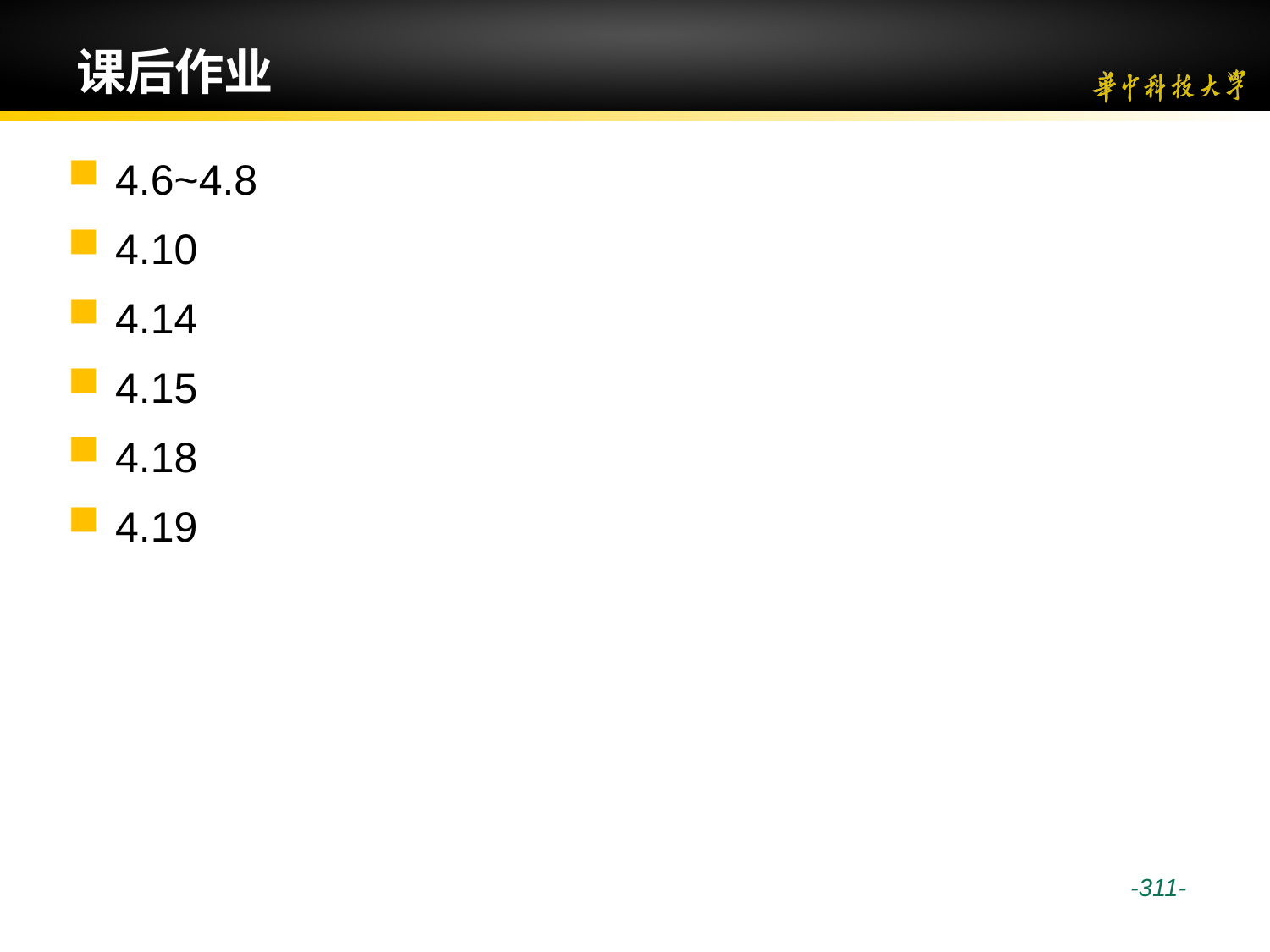

# 课后作业
4.6~4.8
4.10
4.14
4.15
4.18
4.19

 -311-